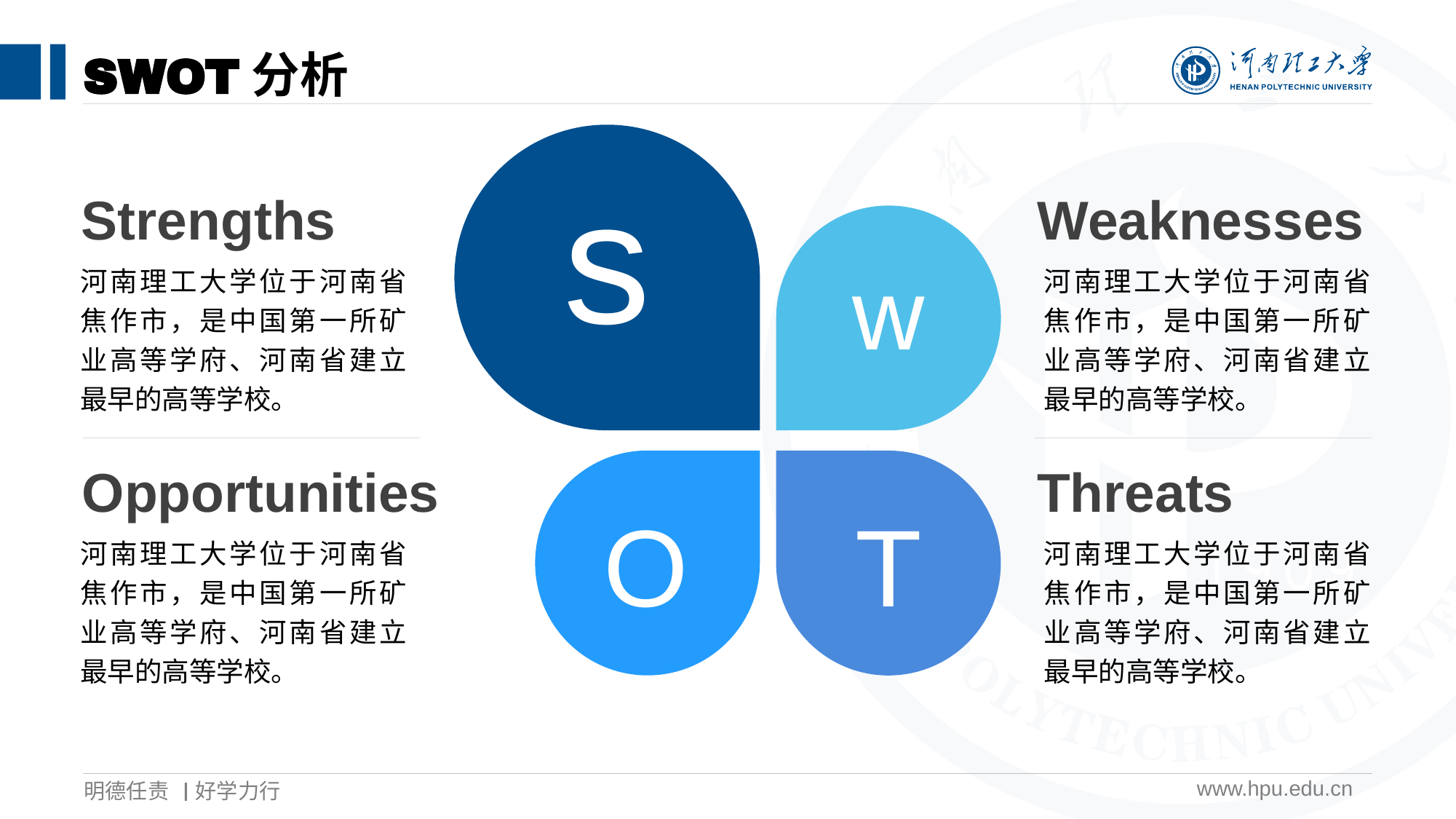

# SWOT分析

s
Strengths
Weaknesses

w
河南理工大学位于河南省焦作市，是中国第一所矿业高等学府、河南省建立最早的高等学校。
河南理工大学位于河南省焦作市，是中国第一所矿业高等学府、河南省建立最早的高等学校。

Opportunities
Threats
O
T
河南理工大学位于河南省焦作市，是中国第一所矿业高等学府、河南省建立最早的高等学校。
河南理工大学位于河南省焦作市，是中国第一所矿业高等学府、河南省建立最早的高等学校。